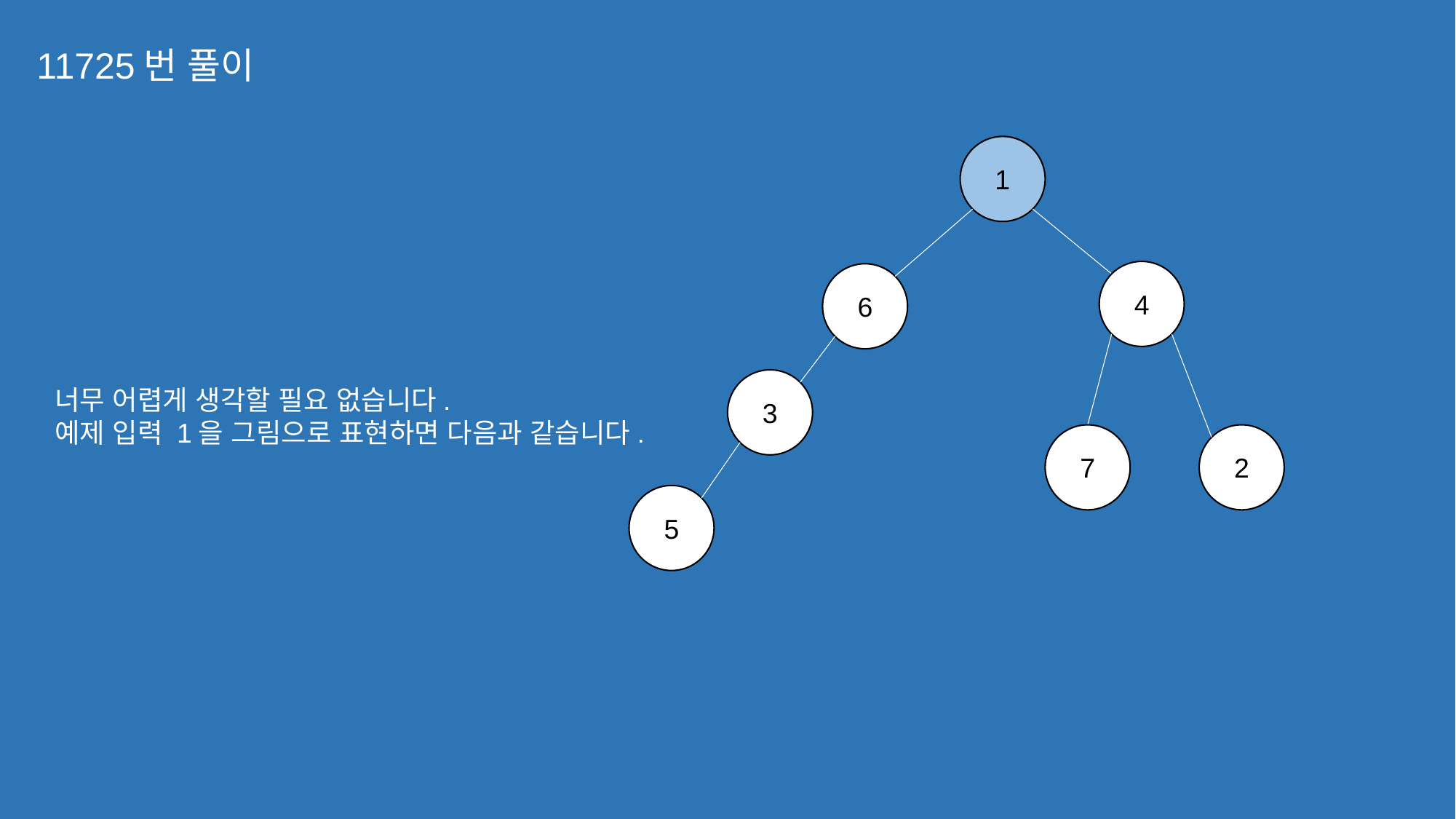

11725번 풀이

1
4
6
3
너무 어렵게 생각할 필요 없습니다.
예제 입력 1을 그림으로 표현하면 다음과 같습니다.
7
2
5